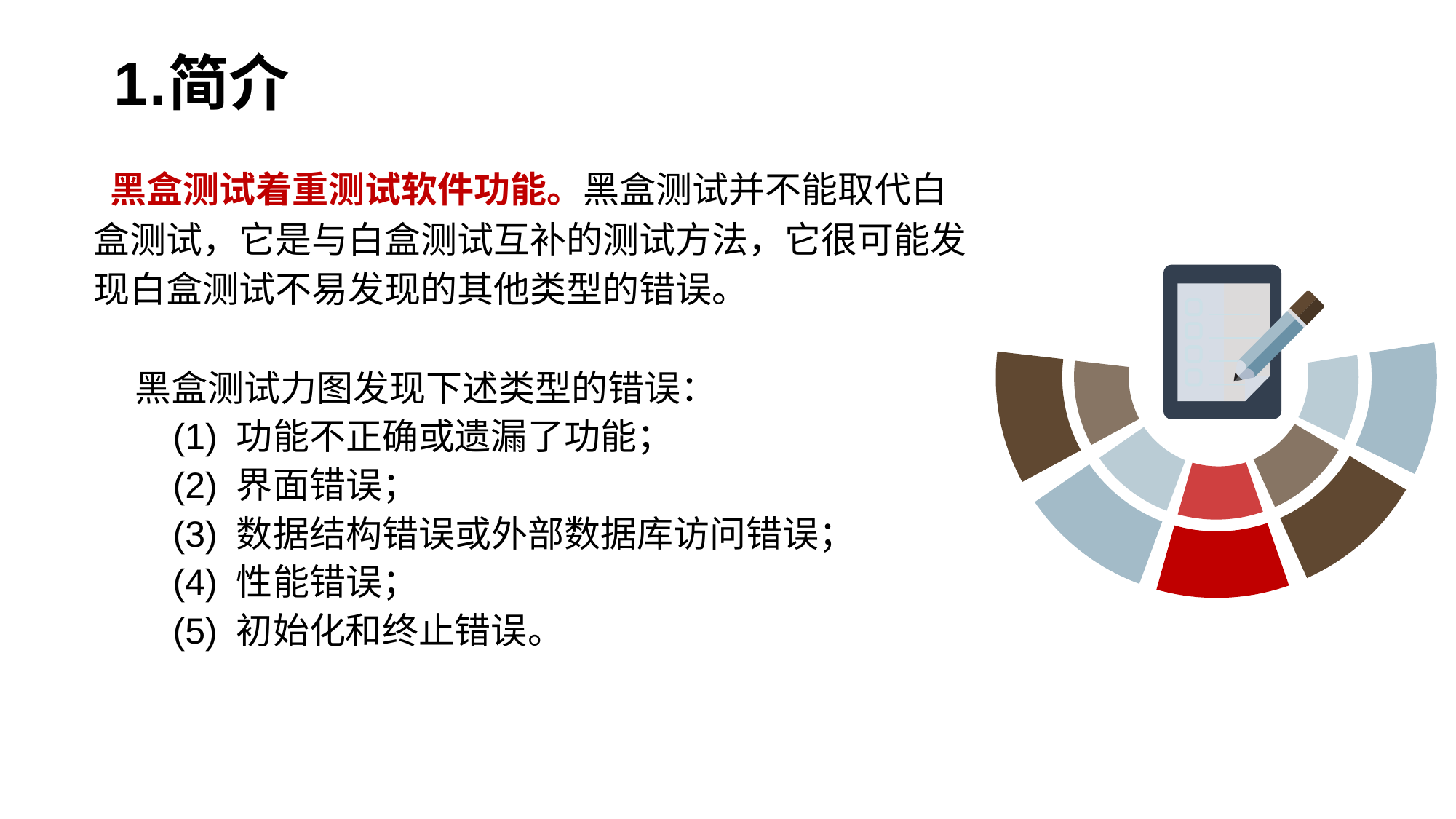

简介
 黑盒测试着重测试软件功能。黑盒测试并不能取代白盒测试，它是与白盒测试互补的测试方法，它很可能发现白盒测试不易发现的其他类型的错误。

    黑盒测试力图发现下述类型的错误：
(1) 功能不正确或遗漏了功能；
(2) 界面错误；
(3) 数据结构错误或外部数据库访问错误；
(4) 性能错误；
(5) 初始化和终止错误。